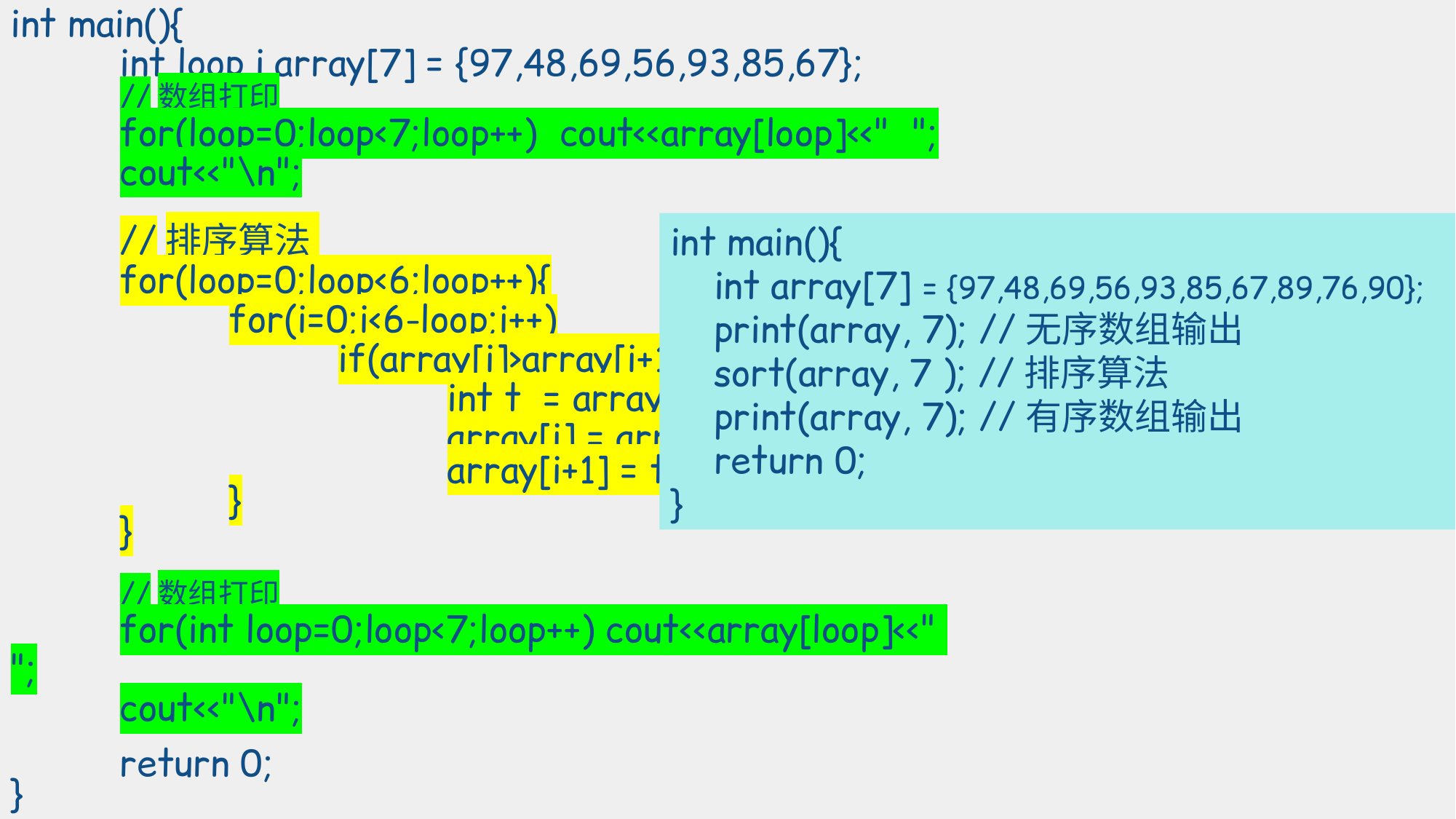

int main(){
	int loop,i,array[7] = {97,48,69,56,93,85,67};
	//数组打印
	for(loop=0;loop<7;loop++)  cout<<array[loop]<<"  ";
	cout<<"\n";

	//排序算法
	for(loop=0;loop<6;loop++){
		for(i=0;i<6-loop;i++)
			if(array[i]>array[i+1]){
				int t  = array[i];
				array[i] = array[i+1];
				array[i+1] = t;
		}
	}

	//数组打印
	for(int loop=0;loop<7;loop++) cout<<array[loop]<<"  ";
	cout<<"\n";

	return 0;
}
int main(){
    int array[7] = {97,48,69,56,93,85,67,89,76,90};
    print(array, 7); //无序数组输出
    sort(array, 7 ); //排序算法
    print(array, 7); //有序数组输出
    return 0;
}